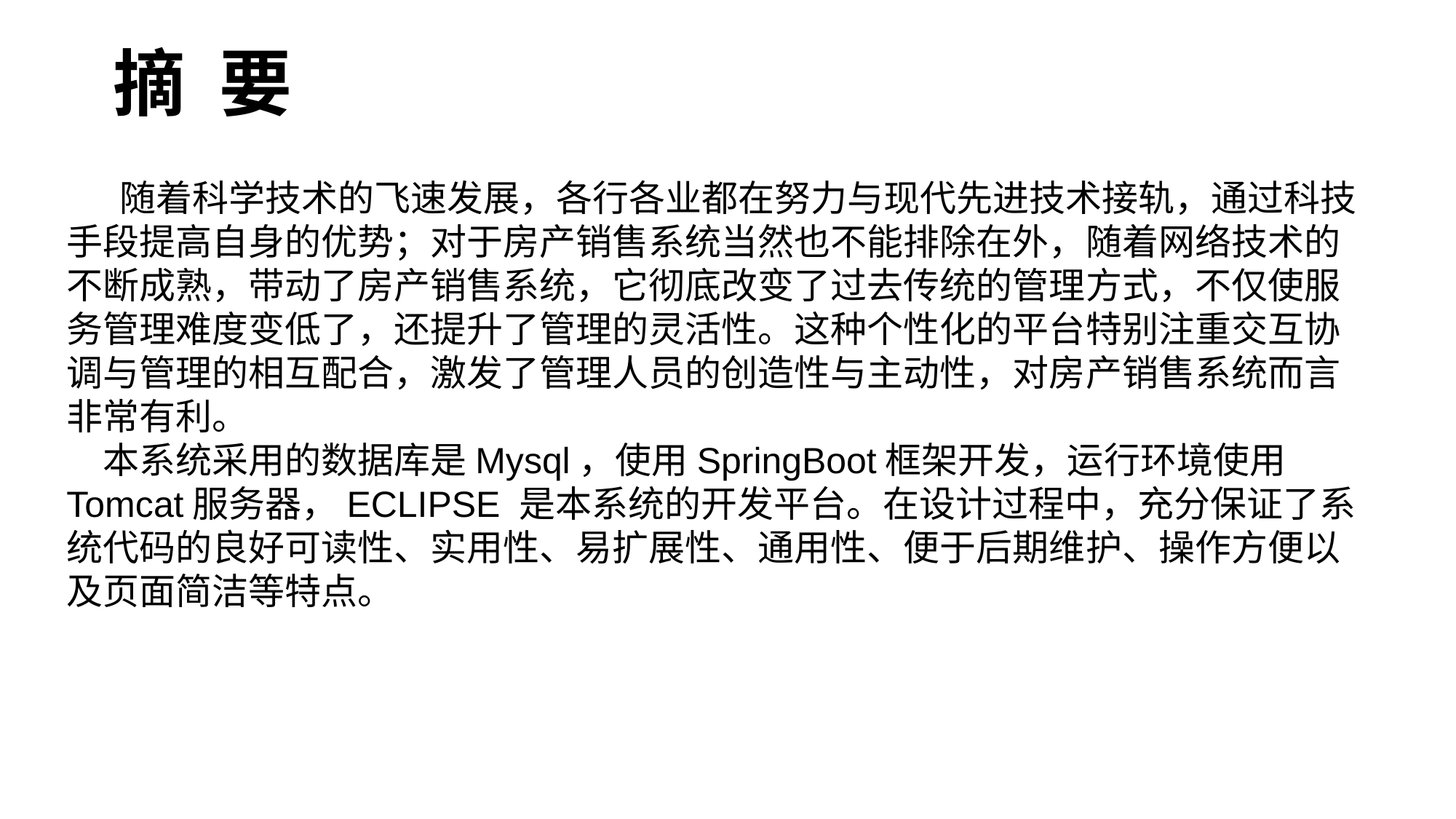

摘  要
 随着科学技术的飞速发展，各行各业都在努力与现代先进技术接轨，通过科技手段提高自身的优势；对于房产销售系统当然也不能排除在外，随着网络技术的不断成熟，带动了房产销售系统，它彻底改变了过去传统的管理方式，不仅使服务管理难度变低了，还提升了管理的灵活性。这种个性化的平台特别注重交互协调与管理的相互配合，激发了管理人员的创造性与主动性，对房产销售系统而言非常有利。
本系统采用的数据库是Mysql，使用SpringBoot框架开发，运行环境使用Tomcat服务器，ECLIPSE 是本系统的开发平台。在设计过程中，充分保证了系统代码的良好可读性、实用性、易扩展性、通用性、便于后期维护、操作方便以及页面简洁等特点。